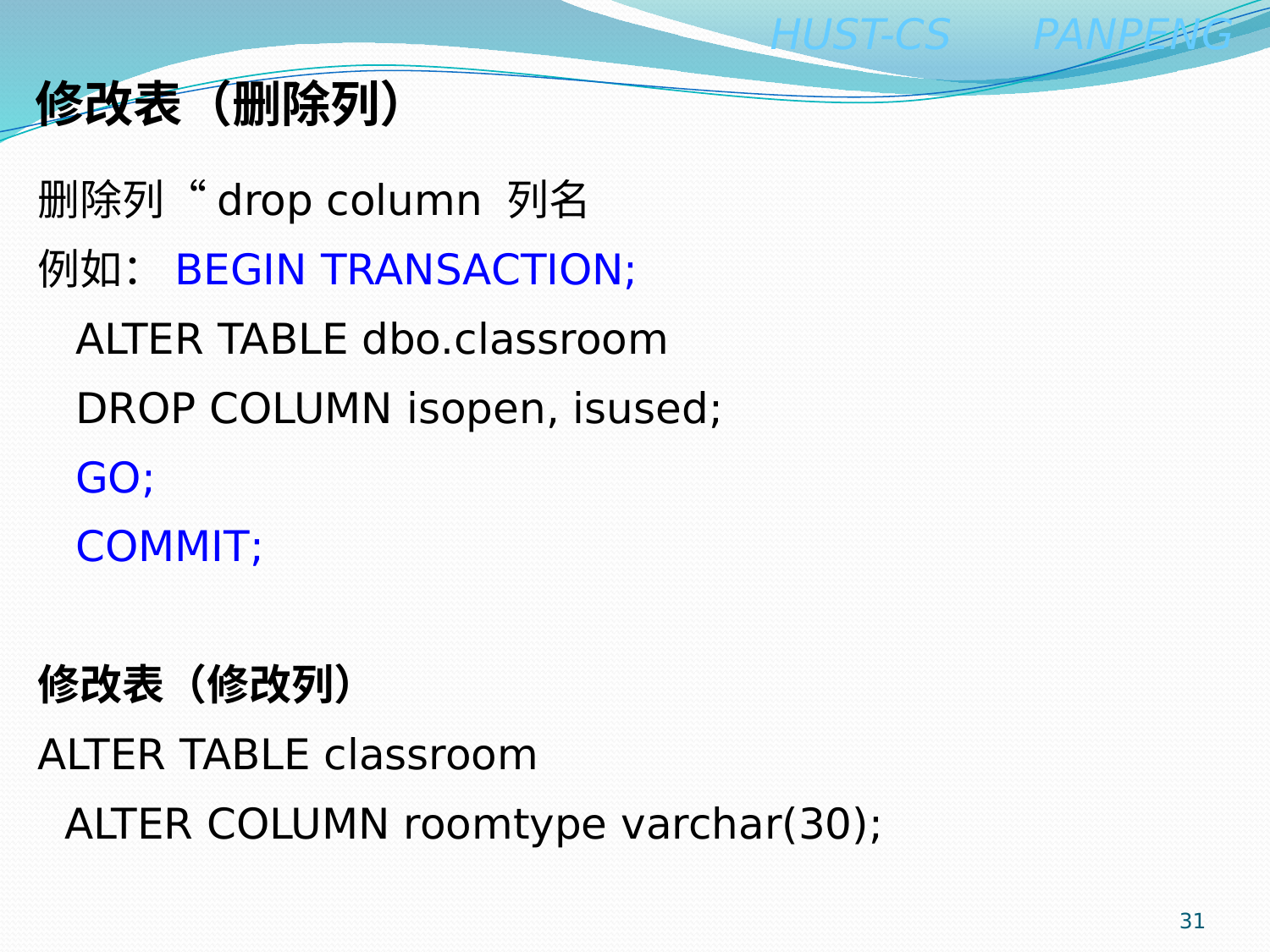

# 修改表（删除列）
删除列“drop column 列名
例如：BEGIN TRANSACTION;
	ALTER TABLE dbo.classroom
	DROP COLUMN isopen, isused;
	GO;
	COMMIT;

修改表（修改列）
ALTER TABLE classroom
  ALTER COLUMN roomtype varchar(30);
31